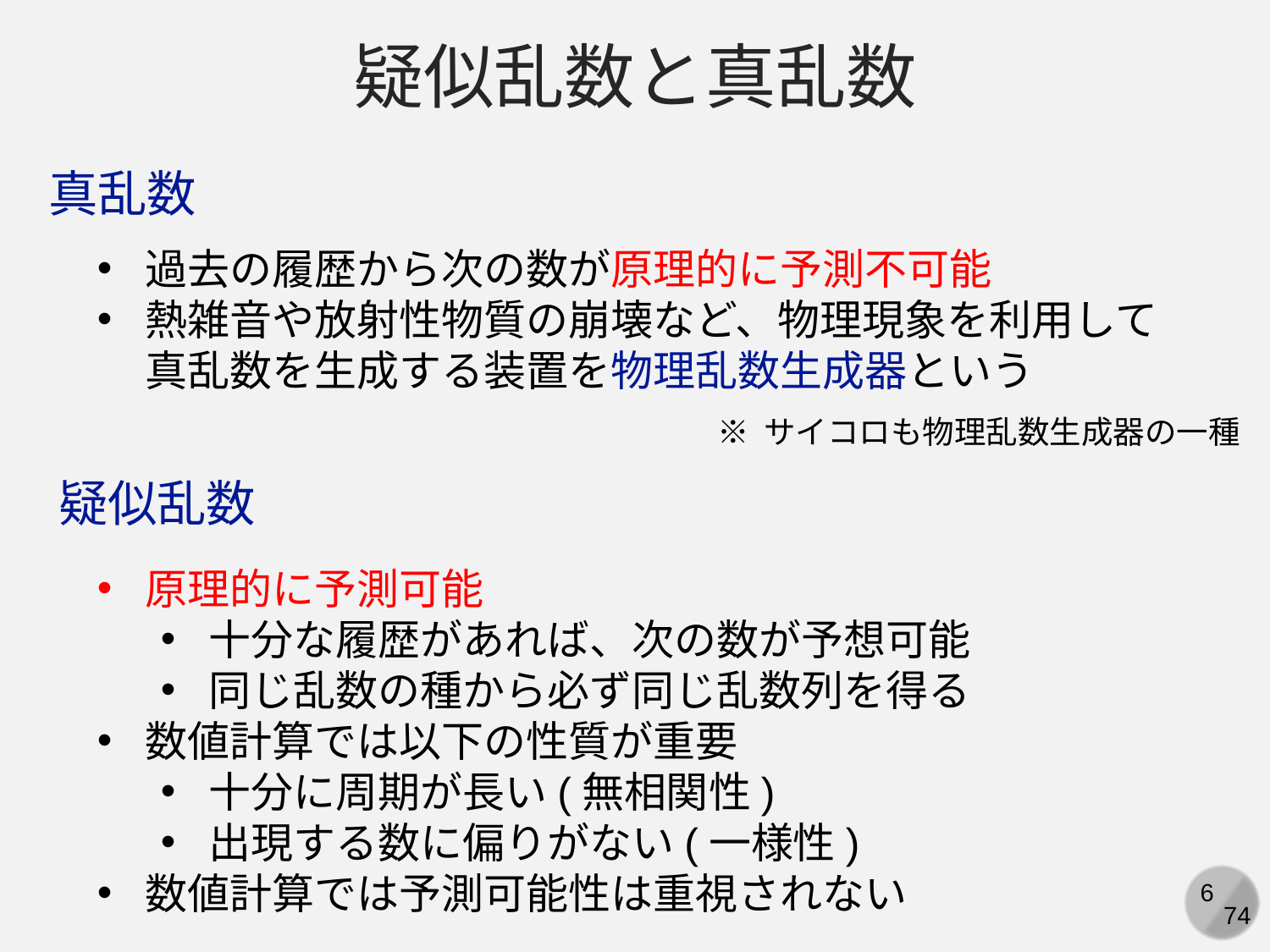

疑似乱数と真乱数
真乱数
過去の履歴から次の数が原理的に予測不可能
熱雑音や放射性物質の崩壊など、物理現象を利用して真乱数を生成する装置を物理乱数生成器という
※ サイコロも物理乱数生成器の一種
疑似乱数
原理的に予測可能
十分な履歴があれば、次の数が予想可能
同じ乱数の種から必ず同じ乱数列を得る
数値計算では以下の性質が重要
十分に周期が長い(無相関性)
出現する数に偏りがない(一様性)
数値計算では予測可能性は重視されない